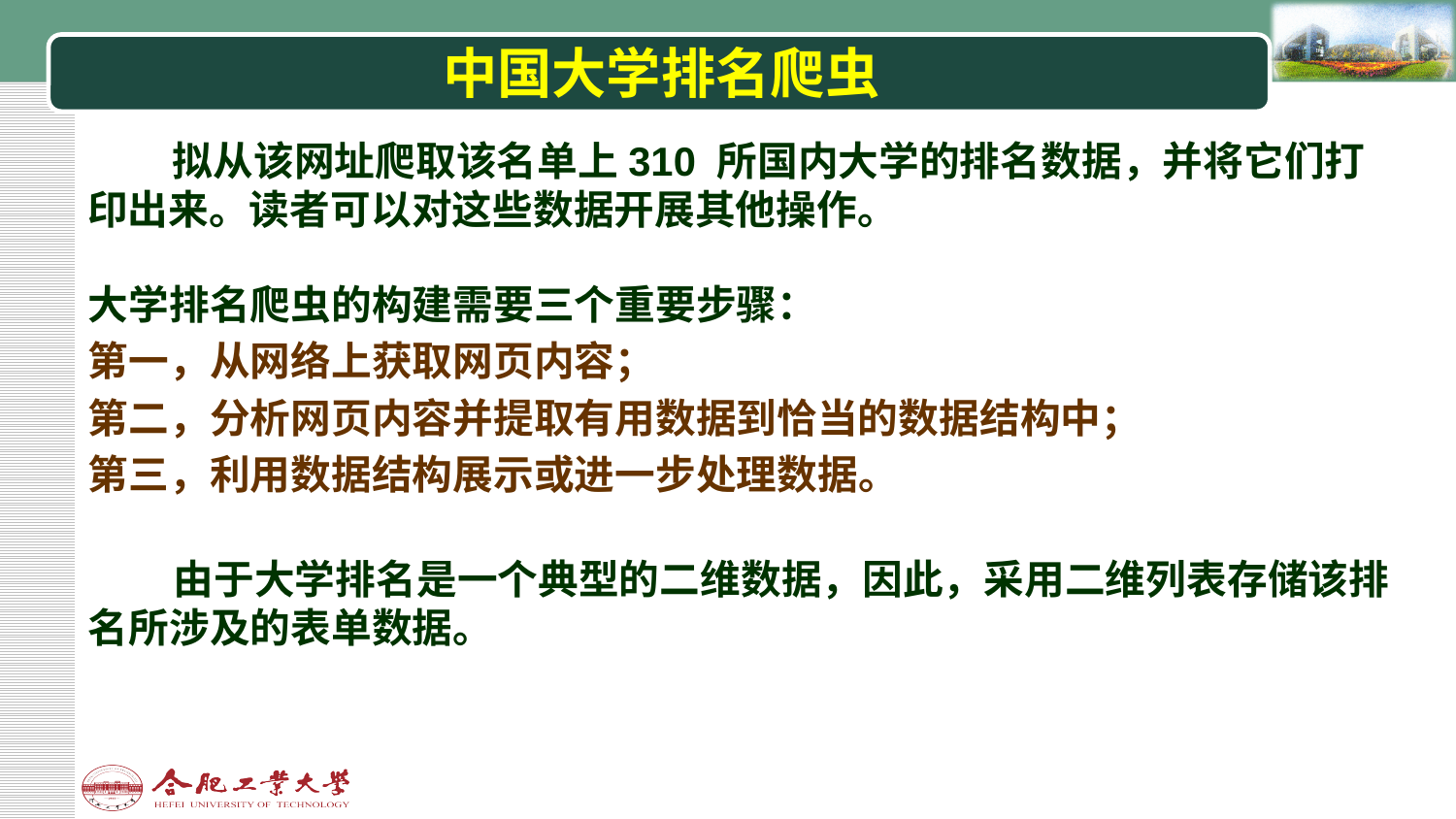

# 中国大学排名爬虫
拟从该网址爬取该名单上310 所国内大学的排名数据，并将它们打印出来。读者可以对这些数据开展其他操作。
大学排名爬虫的构建需要三个重要步骤：
第一，从网络上获取网页内容；
第二，分析网页内容并提取有用数据到恰当的数据结构中；
第三，利用数据结构展示或进一步处理数据。
由于大学排名是一个典型的二维数据，因此，采用二维列表存储该排名所涉及的表单数据。